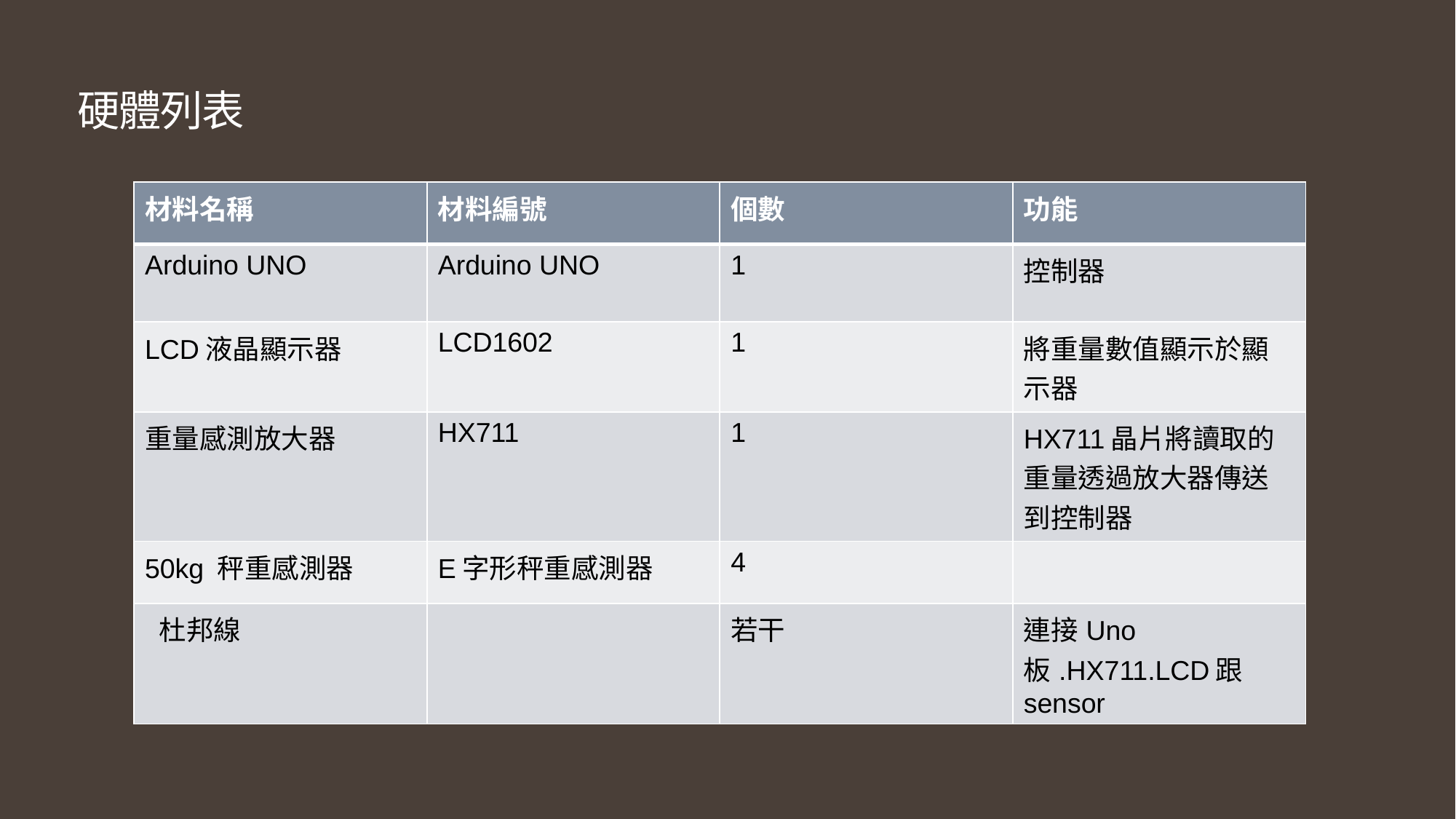

# 硬體列表
| 材料名稱 | 材料編號 | 個數 | 功能 |
| --- | --- | --- | --- |
| Arduino UNO | Arduino UNO | 1 | 控制器 |
| LCD液晶顯示器 | LCD1602 | 1 | 將重量數值顯示於顯示器 |
| 重量感測放大器 | HX711 | 1 | HX711晶片將讀取的重量透過放大器傳送到控制器 |
| 50kg 秤重感測器 | E字形秤重感測器 | 4 |  |
| 杜邦線 |  | 若干 | 連接Uno板.HX711.LCD跟sensor |